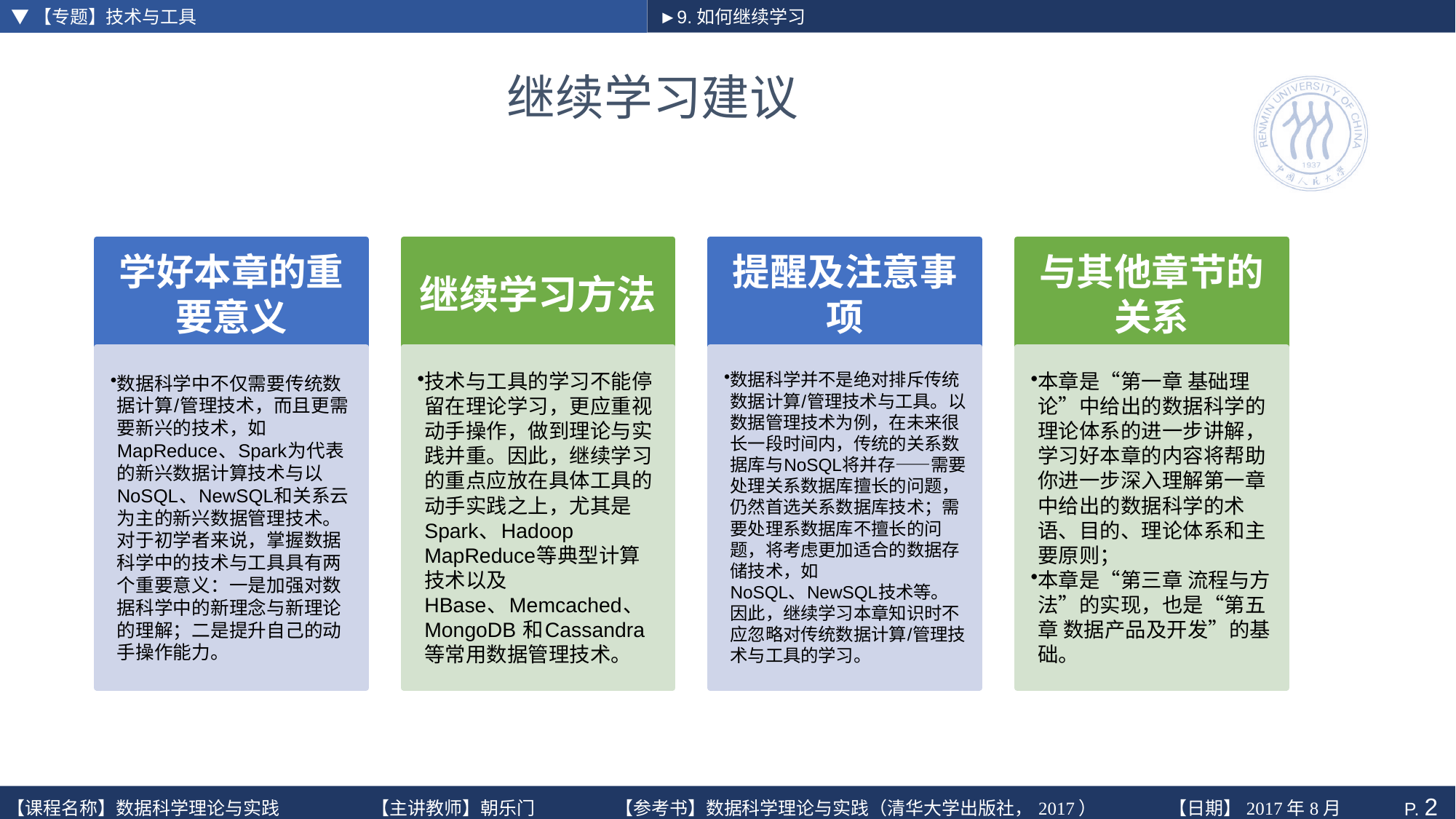

▼【专题】技术与工具

►9.如何继续学习
# 继续学习建议
学好本章的重要意义
数据科学中不仅需要传统数据计算/管理技术，而且更需要新兴的技术，如MapReduce、Spark为代表的新兴数据计算技术与以NoSQL、NewSQL和关系云为主的新兴数据管理技术。对于初学者来说，掌握数据科学中的技术与工具具有两个重要意义：一是加强对数据科学中的新理念与新理论的理解；二是提升自己的动手操作能力。
继续学习方法
技术与工具的学习不能停留在理论学习，更应重视动手操作，做到理论与实践并重。因此，继续学习的重点应放在具体工具的动手实践之上，尤其是Spark、Hadoop MapReduce等典型计算技术以及HBase、Memcached、MongoDB 和Cassandra等常用数据管理技术。
提醒及注意事项
数据科学并不是绝对排斥传统数据计算/管理技术与工具。以数据管理技术为例，在未来很长一段时间内，传统的关系数据库与NoSQL将并存——需要处理关系数据库擅长的问题，仍然首选关系数据库技术；需要处理系数据库不擅长的问题，将考虑更加适合的数据存储技术，如NoSQL、NewSQL技术等。因此，继续学习本章知识时不应忽略对传统数据计算/管理技术与工具的学习。
与其他章节的关系
本章是“第一章 基础理论”中给出的数据科学的理论体系的进一步讲解，学习好本章的内容将帮助你进一步深入理解第一章中给出的数据科学的术语、目的、理论体系和主要原则；
本章是“第三章 流程与方法”的实现，也是“第五章 数据产品及开发”的基础。